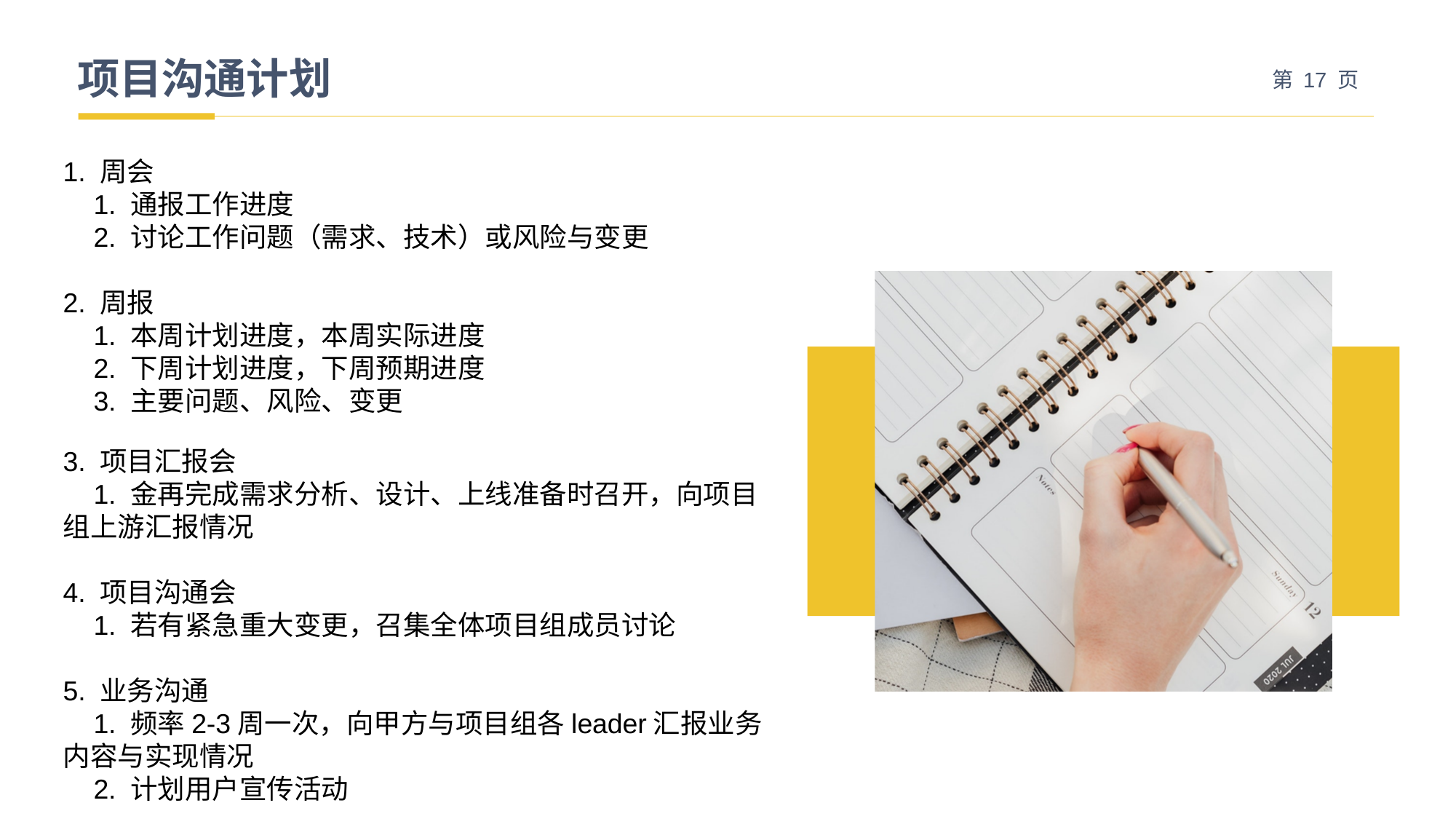

项目沟通计划
1. 周会
    1. 通报工作进度
    2. 讨论工作问题（需求、技术）或风险与变更

2. 周报
    1. 本周计划进度，本周实际进度
    2. 下周计划进度，下周预期进度
    3. 主要问题、风险、变更

3. 项目汇报会
    1. 金再完成需求分析、设计、上线准备时召开，向项目组上游汇报情况

4. 项目沟通会
    1. 若有紧急重大变更，召集全体项目组成员讨论

5. 业务沟通
    1. 频率2-3周一次，向甲方与项目组各leader汇报业务内容与实现情况
    2. 计划用户宣传活动